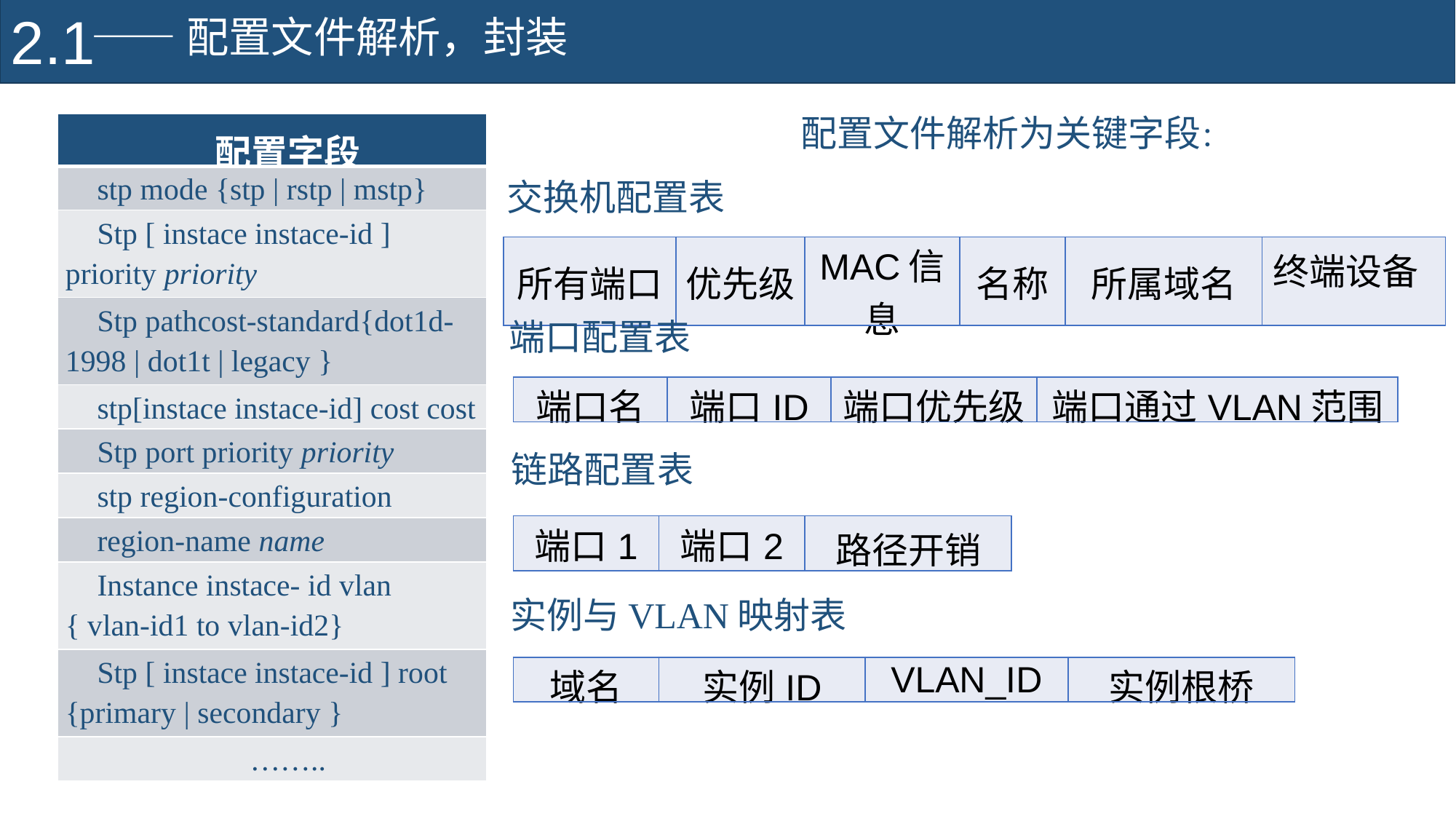

2.1
——配置文件解析，封装
配置文件解析为关键字段：
| 配置字段 |
| --- |
| stp mode {stp | rstp | mstp} |
| Stp [ instace instace-id ] priority priority |
| Stp pathcost-standard{dot1d-1998 | dot1t | legacy } |
| stp[instace instace-id] cost cost |
| Stp port priority priority |
| stp region-configuration |
| region-name name |
| Instance instace- id vlan { vlan-id1 to vlan-id2} |
| Stp [ instace instace-id ] root {primary | secondary } |
| …….. |
交换机配置表
| 所有端口 | 优先级 | MAC信息 | 名称 | 所属域名 | 终端设备 |
| --- | --- | --- | --- | --- | --- |
端口配置表
| 端口名 | 端口ID | 端口优先级 | 端口通过VLAN范围 |
| --- | --- | --- | --- |
链路配置表
| 端口1 | 端口2 | 路径开销 |
| --- | --- | --- |
实例与VLAN映射表
| 域名 | 实例ID | VLAN\_ID | 实例根桥 |
| --- | --- | --- | --- |